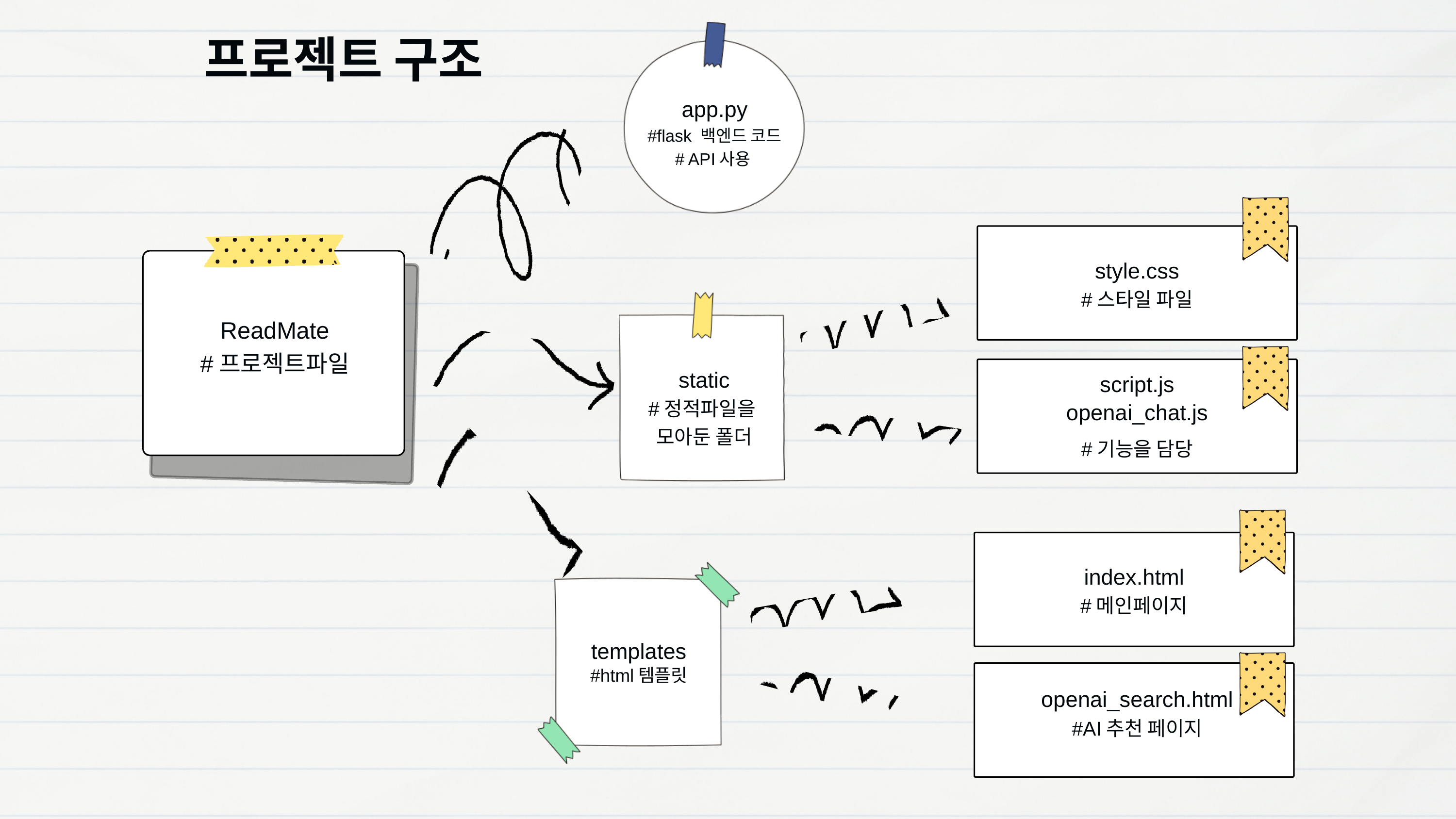

프로젝트 구조

app.py
#flask 백엔드 코드
# API사용

style.css
#스타일 파일

ReadMate
#프로젝트파일

static
#정적파일을
모아둔 폴더
script.js

openai_chat.js

#기능을 담당

index.html
#메인페이지

templates
#html템플릿

openai_search.html
#AI추천 페이지